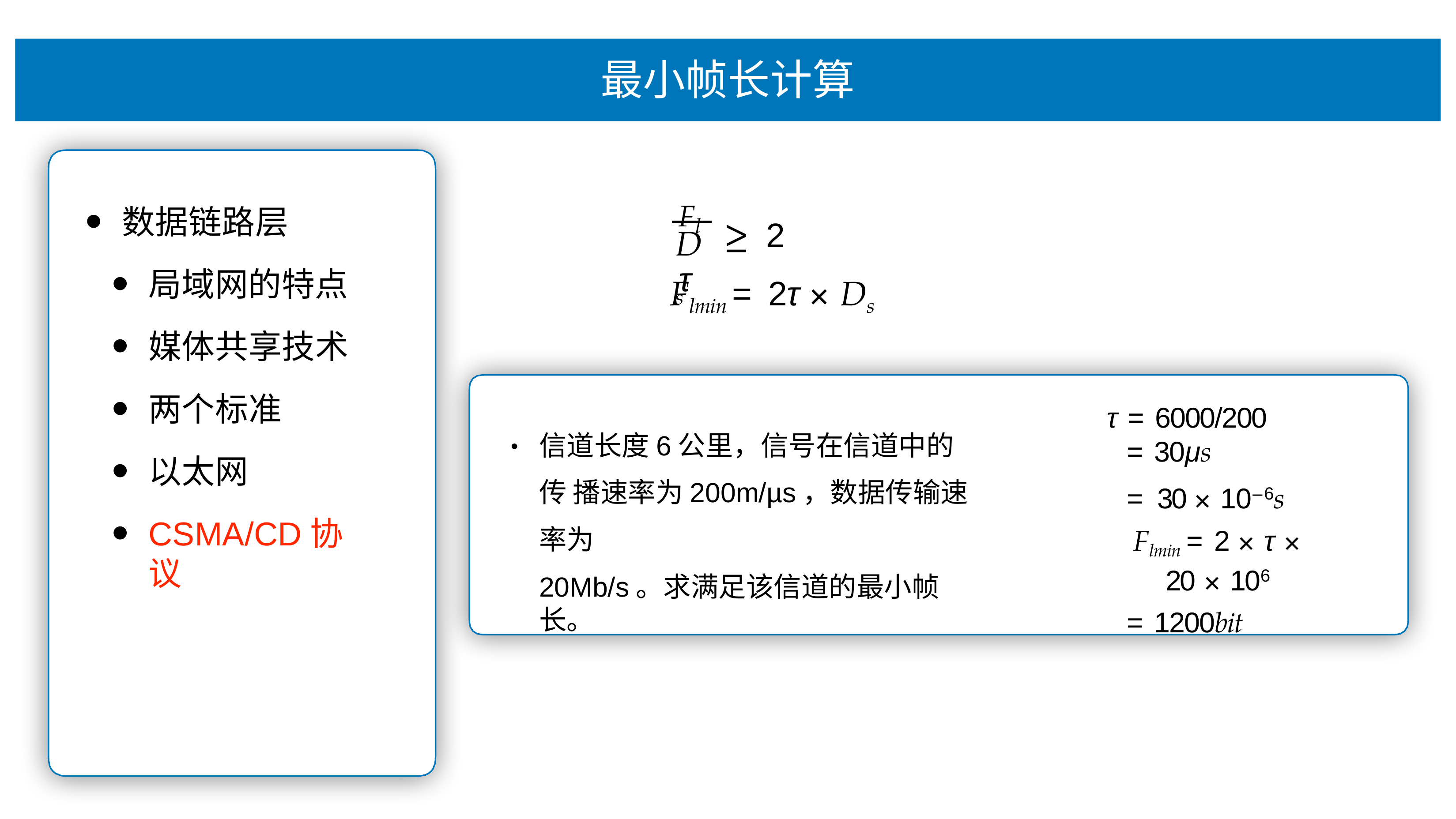

# 最⼩帧⻓计算

数据链路层
局域⽹的特点
媒体共享技术
两个标准
以太⽹
CSMA/CD协议
Fl	≥	2 τ
Ds

Flmin = 2τ × Ds

τ = 6000/200
= 30μs
= 30 × 10−6s
Flmin = 2 × τ × 20 × 106
= 1200bit
信道⻓度6公⾥，信号在信道中的传 播速率为200m/µs，数据传输速率为
20Mb/s。求满⾜该信道的最⼩帧⻓。
•